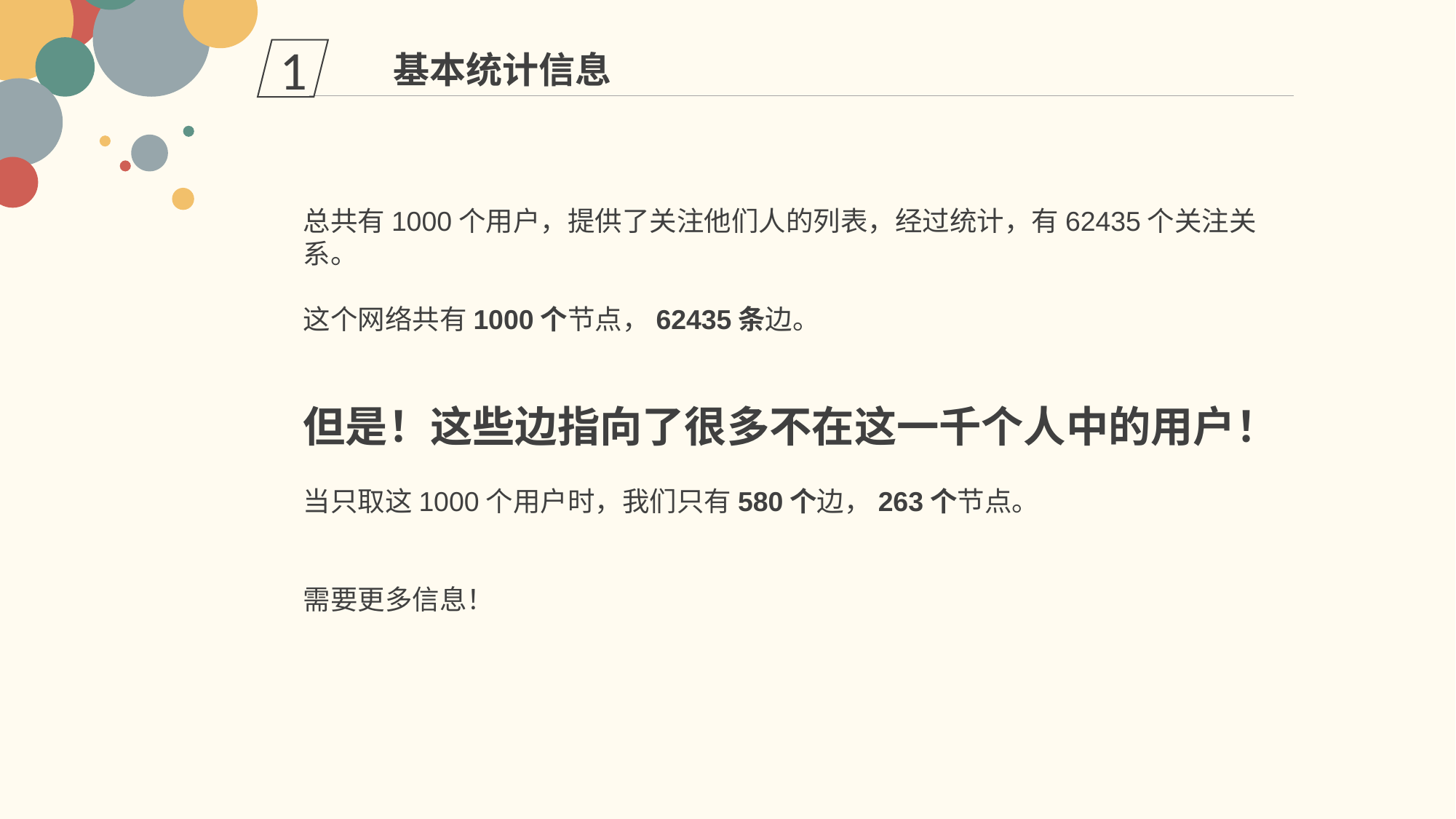

1
基本统计信息
总共有1000个用户，提供了关注他们人的列表，经过统计，有62435个关注关系。

这个网络共有1000个节点，62435条边。

但是！这些边指向了很多不在这一千个人中的用户！

当只取这1000个用户时，我们只有580个边，263个节点。

需要更多信息！